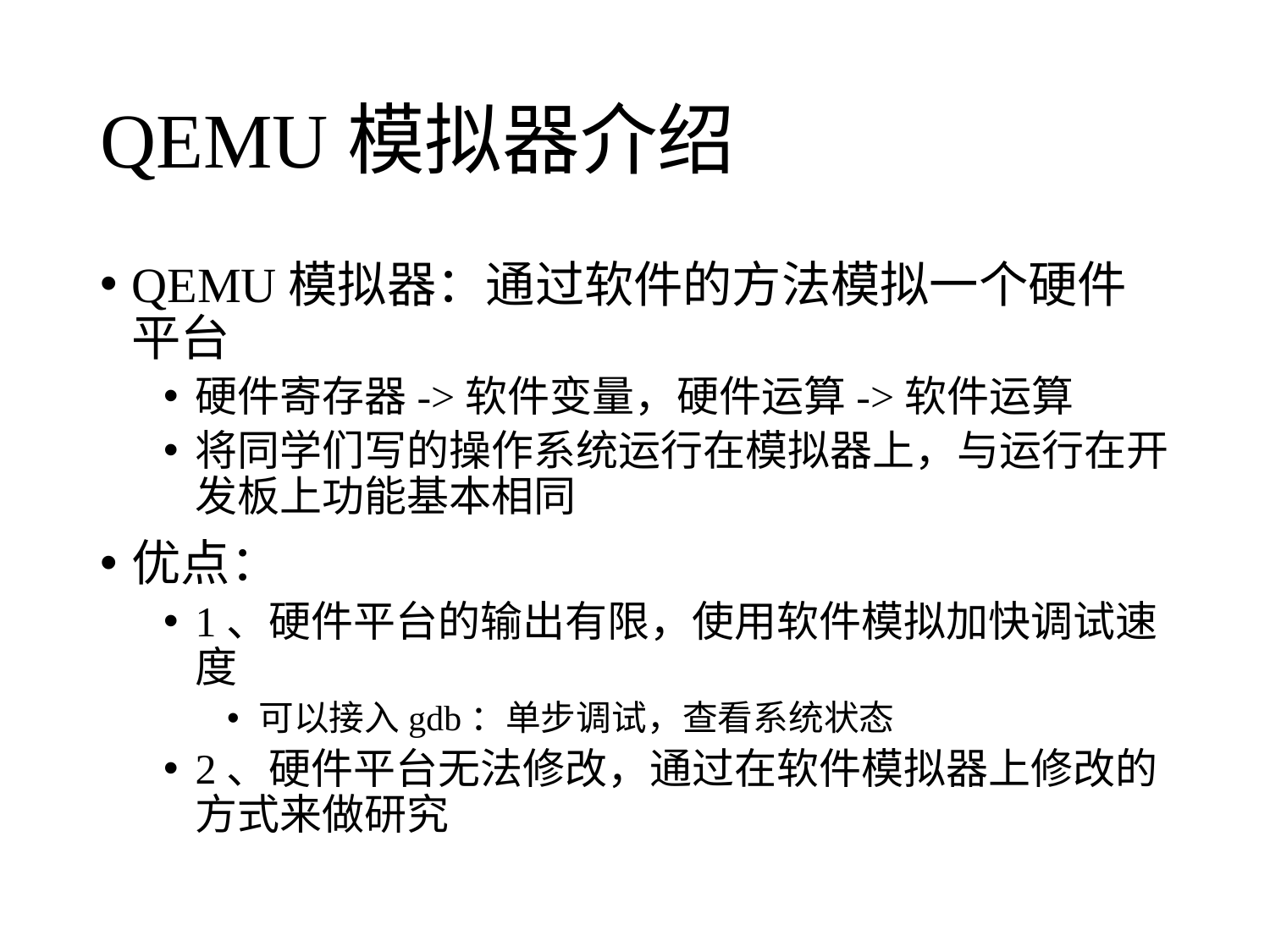

# QEMU模拟器介绍
QEMU模拟器：通过软件的方法模拟一个硬件平台
硬件寄存器->软件变量，硬件运算->软件运算
将同学们写的操作系统运行在模拟器上，与运行在开发板上功能基本相同
优点：
1、硬件平台的输出有限，使用软件模拟加快调试速度
可以接入gdb：单步调试，查看系统状态
2、硬件平台无法修改，通过在软件模拟器上修改的方式来做研究